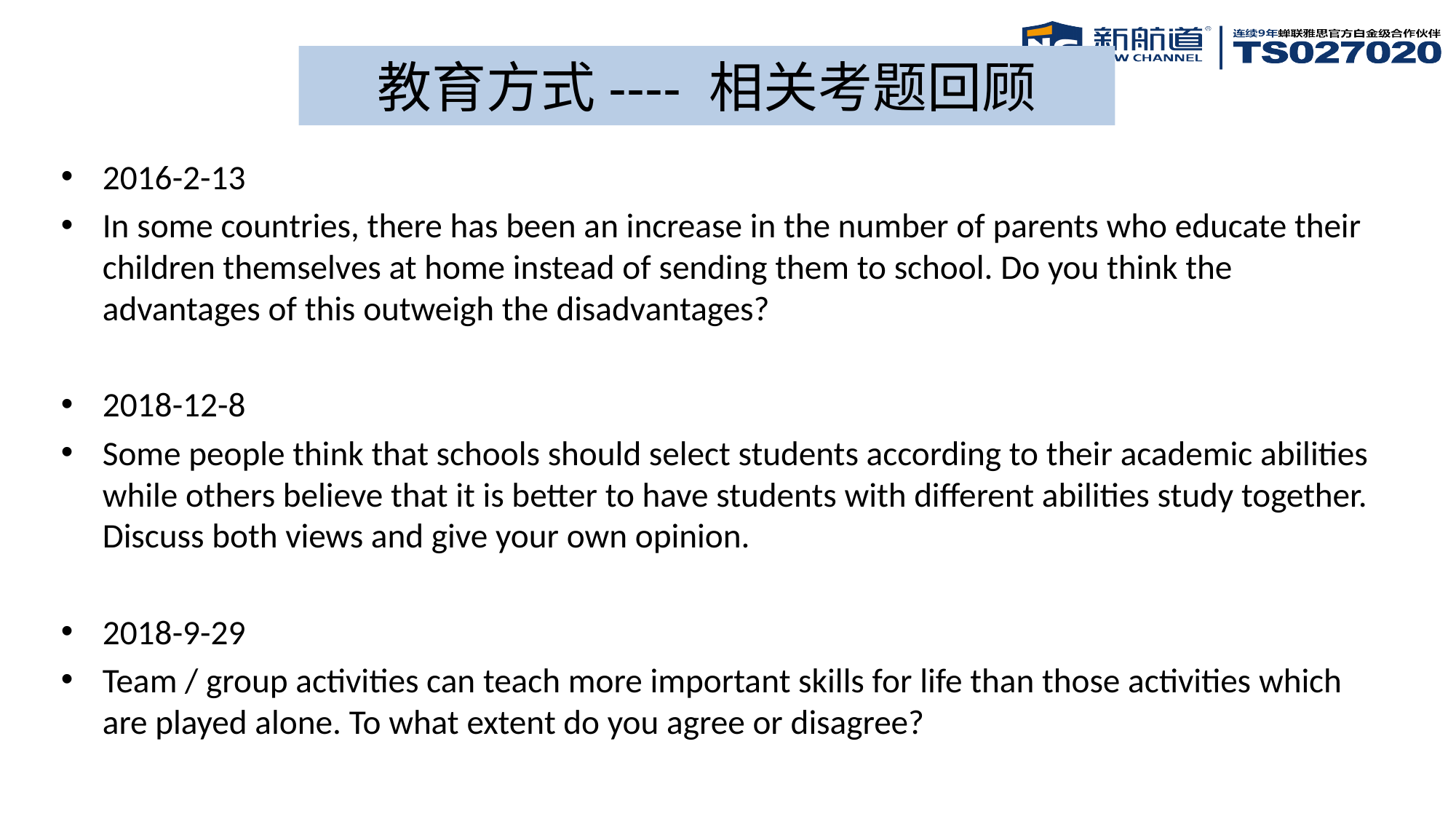

教育方式---- 相关考题回顾
2016-2-13
In some countries, there has been an increase in the number of parents who educate their children themselves at home instead of sending them to school. Do you think the advantages of this outweigh the disadvantages?

2018-12-8
Some people think that schools should select students according to their academic abilities while others believe that it is better to have students with different abilities study together. Discuss both views and give your own opinion.

2018-9-29
Team / group activities can teach more important skills for life than those activities which are played alone. To what extent do you agree or disagree?